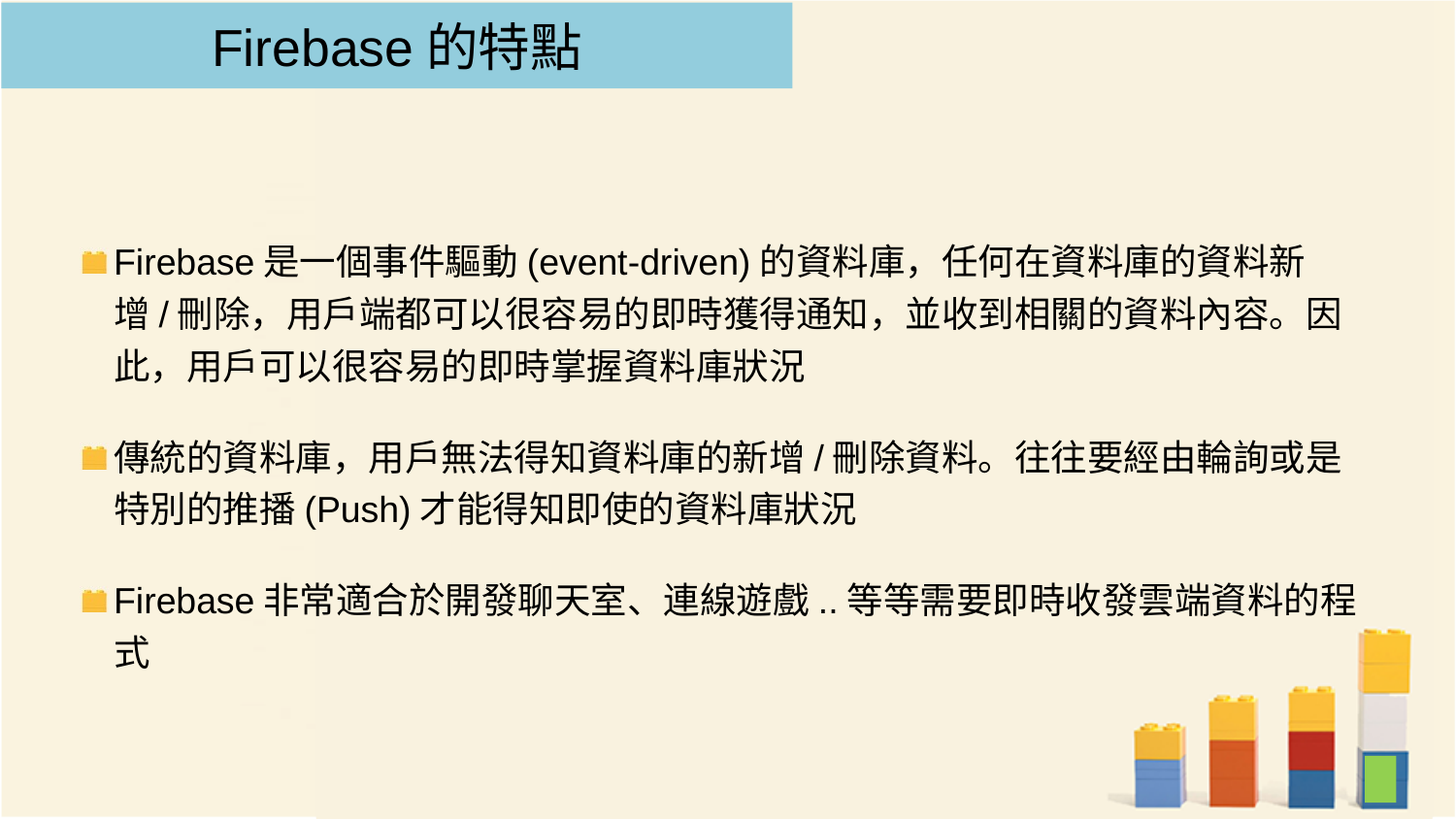

# Firebase的特點
Firebase是一個事件驅動(event-driven)的資料庫，任何在資料庫的資料新增/刪除，用戶端都可以很容易的即時獲得通知，並收到相關的資料內容。因此，用戶可以很容易的即時掌握資料庫狀況
傳統的資料庫，用戶無法得知資料庫的新增/刪除資料。往往要經由輪詢或是特別的推播(Push)才能得知即使的資料庫狀況
Firebase非常適合於開發聊天室、連線遊戲..等等需要即時收發雲端資料的程式
8